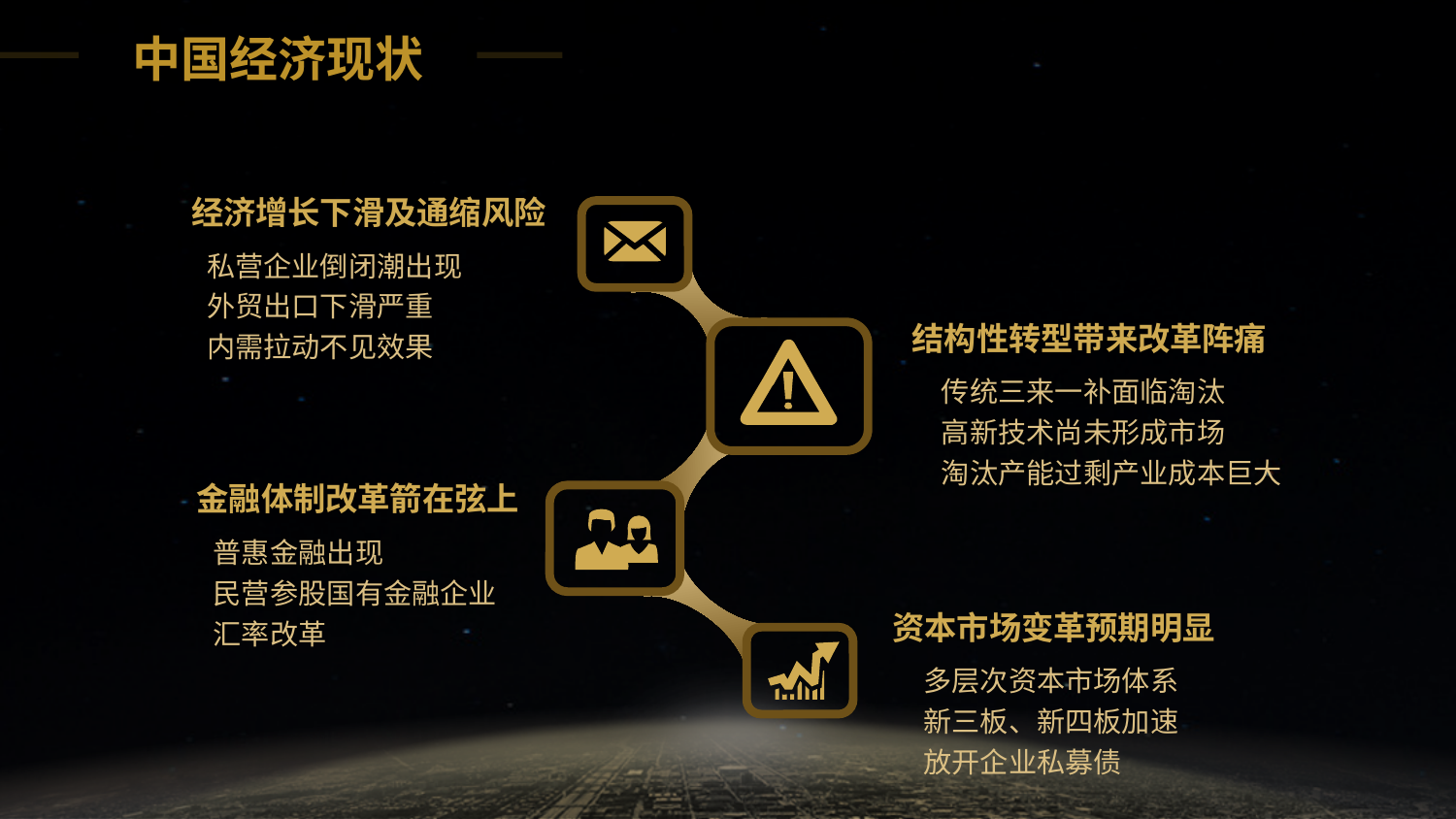

中国经济现状
经济增长下滑及通缩风险

私营企业倒闭潮出现
外贸出口下滑严重
内需拉动不见效果

结构性转型带来改革阵痛

传统三来一补面临淘汰
高新技术尚未形成市场
淘汰产能过剩产业成本巨大

金融体制改革箭在弦上

普惠金融出现
民营参股国有金融企业
汇率改革

资本市场变革预期明显

多层次资本市场体系
新三板、新四板加速
放开企业私募债